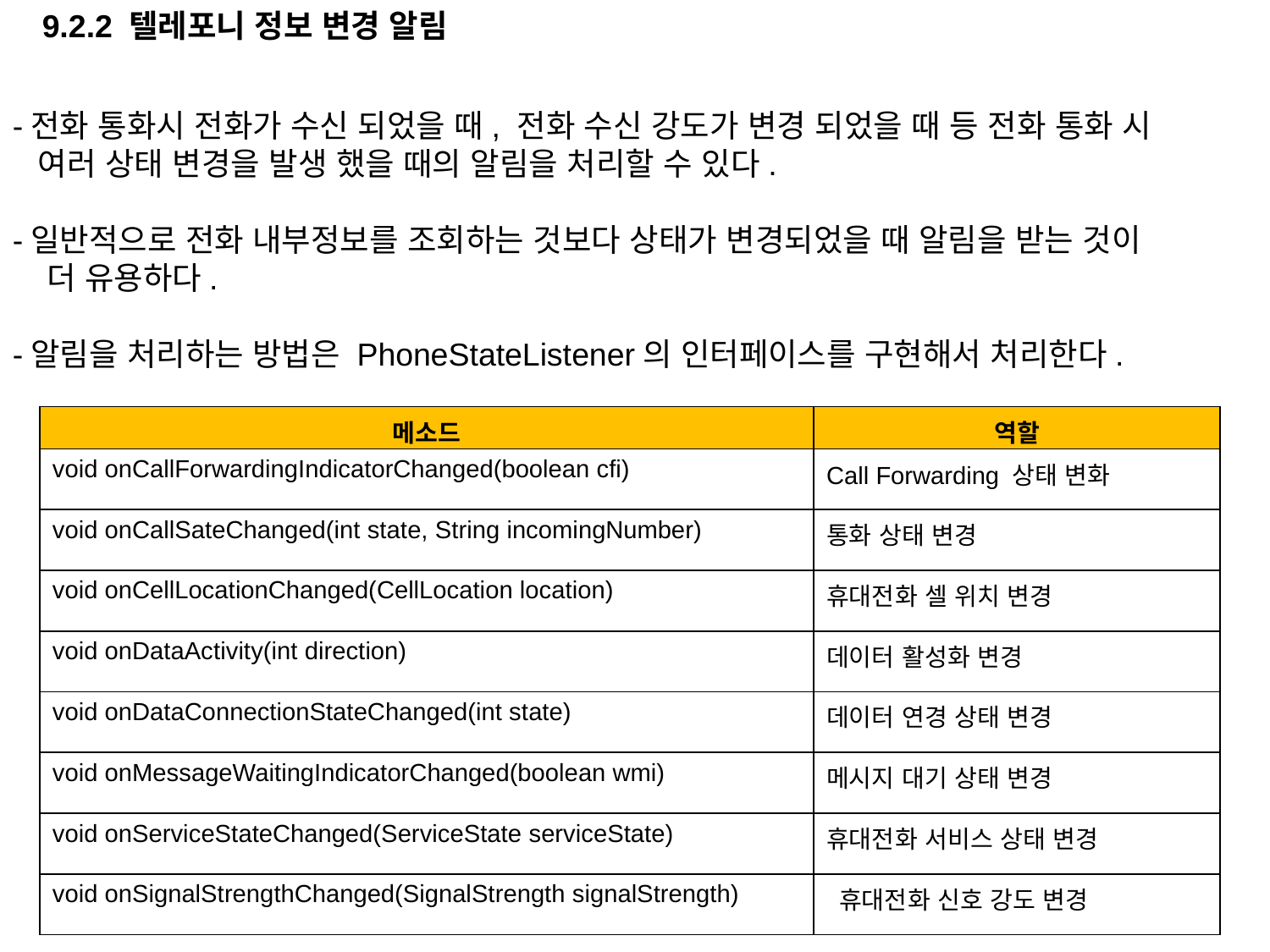

9.2.2 텔레포니 정보 변경 알림
-전화 통화시 전화가 수신 되었을 때, 전화 수신 강도가 변경 되었을 때 등 전화 통화 시
  여러 상태 변경을 발생 했을 때의 알림을 처리할 수 있다.

-일반적으로 전화 내부정보를 조회하는 것보다 상태가 변경되었을 때 알림을 받는 것이
   더 유용하다.

-알림을 처리하는 방법은 PhoneStateListener의 인터페이스를 구현해서 처리한다.
| 메소드 | 역할 |
| --- | --- |
| void onCallForwardingIndicatorChanged(boolean cfi) | Call Forwarding 상태 변화 |
| void onCallSateChanged(int state, String incomingNumber) | 통화 상태 변경 |
| void onCellLocationChanged(CellLocation location) | 휴대전화 셀 위치 변경 |
| void onDataActivity(int direction) | 데이터 활성화 변경 |
| void onDataConnectionStateChanged(int state) | 데이터 연경 상태 변경 |
| void onMessageWaitingIndicatorChanged(boolean wmi) | 메시지 대기 상태 변경 |
| void onServiceStateChanged(ServiceState serviceState) | 휴대전화 서비스 상태 변경 |
| void onSignalStrengthChanged(SignalStrength signalStrength) | 휴대전화 신호 강도 변경 |